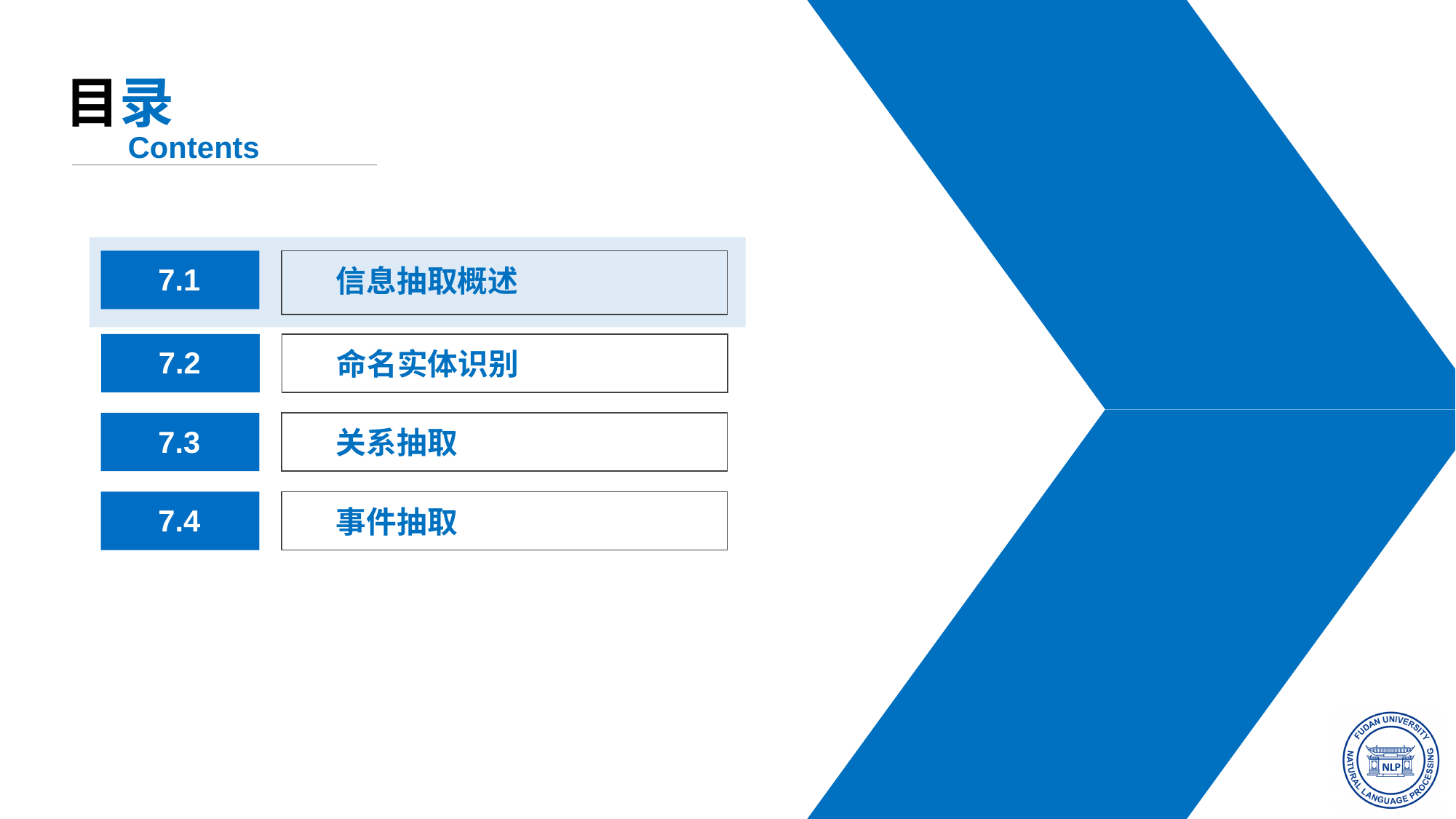

目录
Contents

信息抽取概述

7.1

7.2

命名实体识别

7.3

关系抽取

7.4

事件抽取
4